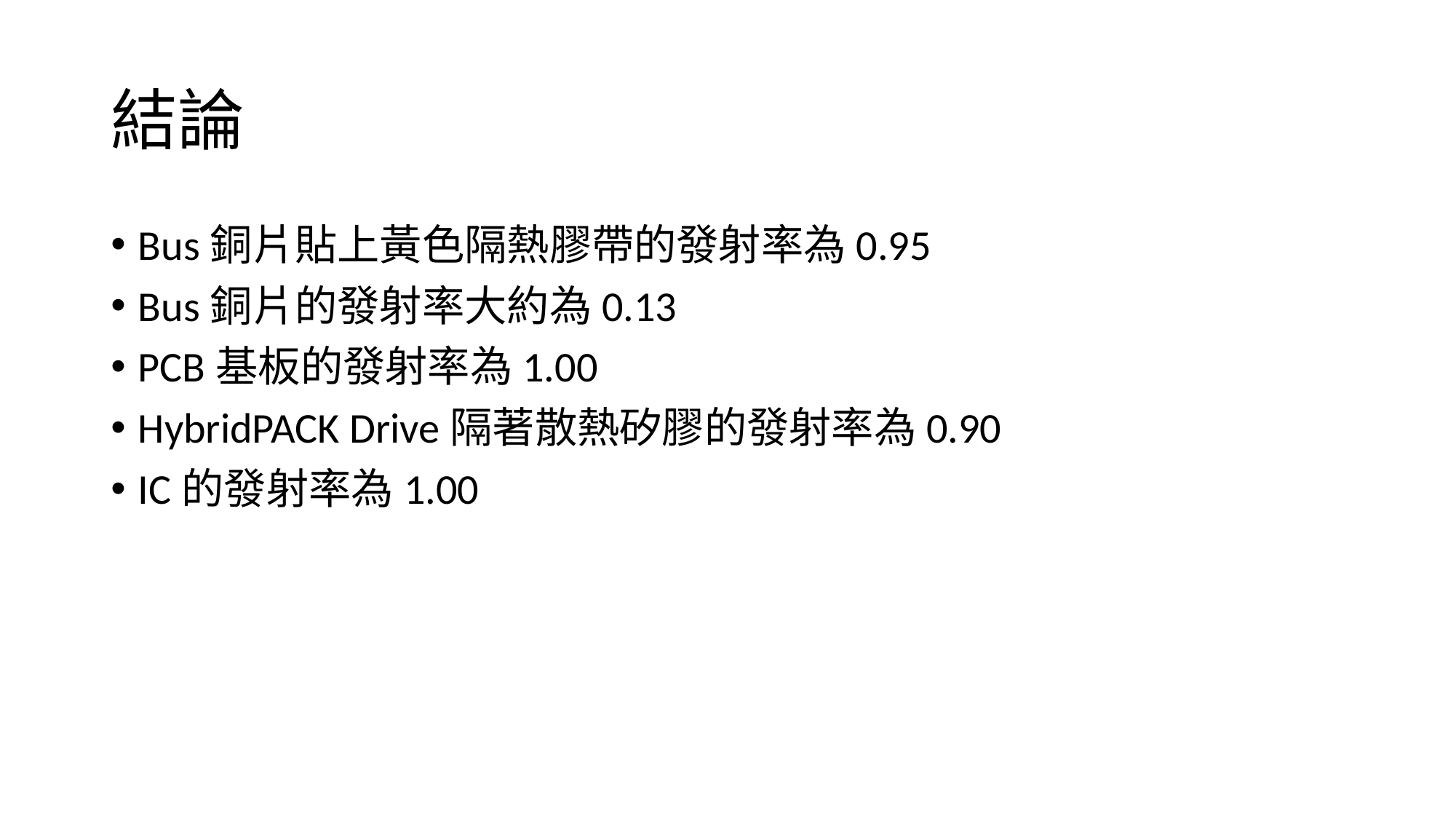

# 結論
Bus銅片貼上黃色隔熱膠帶的發射率為0.95
Bus銅片的發射率大約為0.13
PCB基板的發射率為1.00
HybridPACK Drive隔著散熱矽膠的發射率為0.90
IC的發射率為1.00